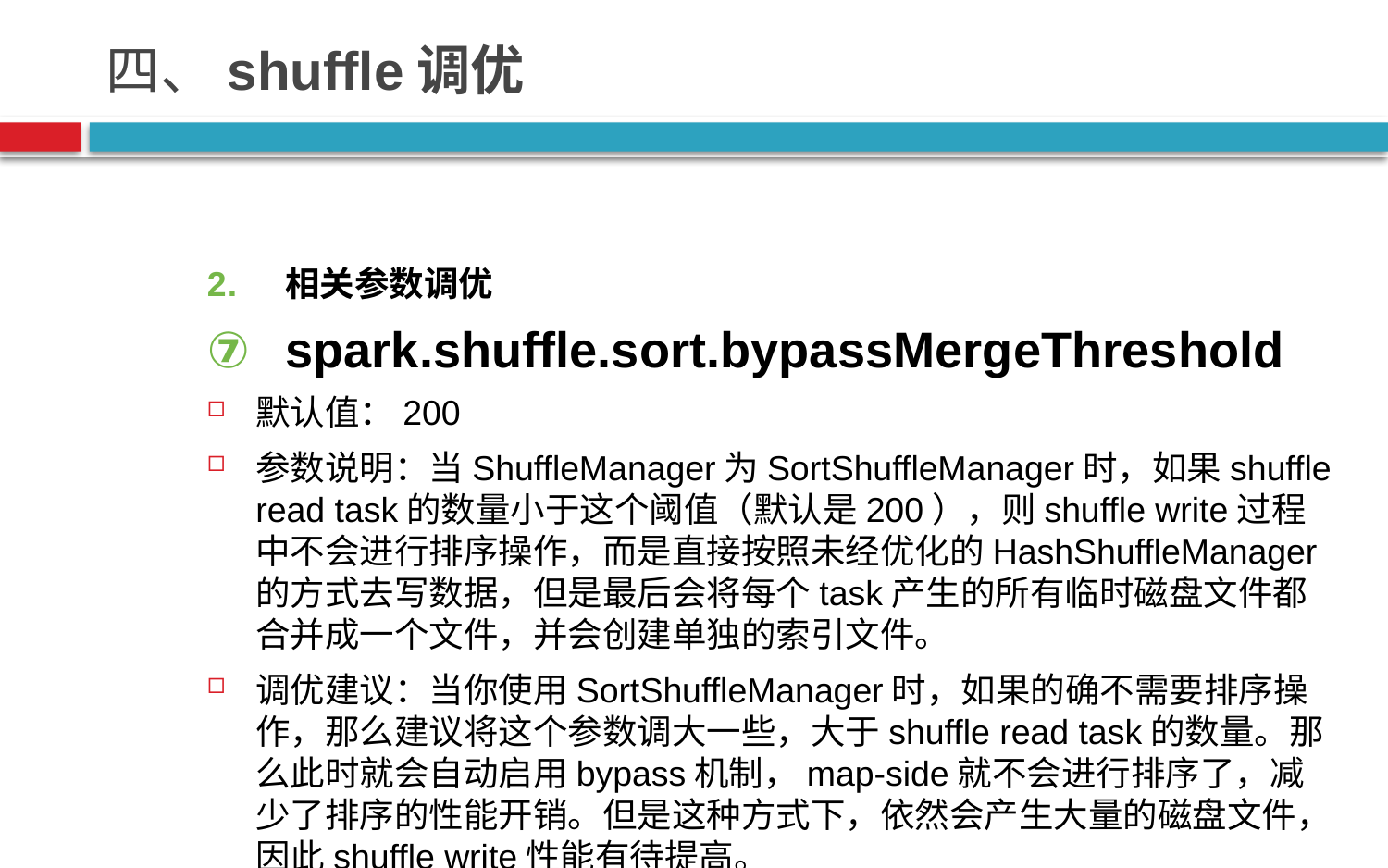

# 四、shuffle调优
相关参数调优
spark.shuffle.sort.bypassMergeThreshold
默认值：200
参数说明：当ShuffleManager为SortShuffleManager时，如果shuffle read task的数量小于这个阈值（默认是200），则shuffle write过程中不会进行排序操作，而是直接按照未经优化的HashShuffleManager的方式去写数据，但是最后会将每个task产生的所有临时磁盘文件都合并成一个文件，并会创建单独的索引文件。
调优建议：当你使用SortShuffleManager时，如果的确不需要排序操作，那么建议将这个参数调大一些，大于shuffle read task的数量。那么此时就会自动启用bypass机制，map-side就不会进行排序了，减少了排序的性能开销。但是这种方式下，依然会产生大量的磁盘文件，因此shuffle write性能有待提高。